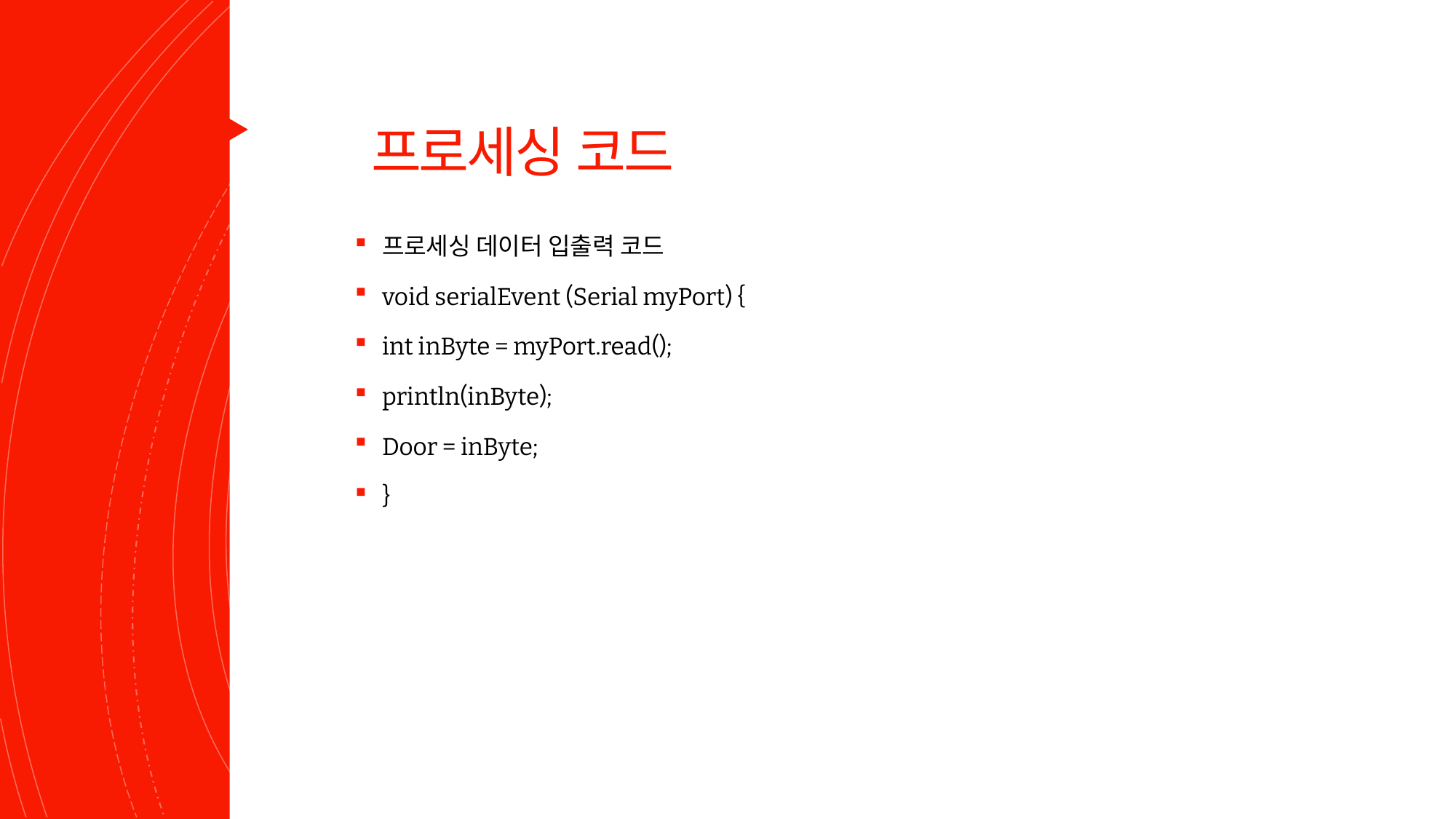

# 프로세싱 코드

프로세싱 데이터 입출력 코드
void serialEvent (Serial myPort) {
int inByte = myPort.read();
println(inByte);
Door = inByte;
}